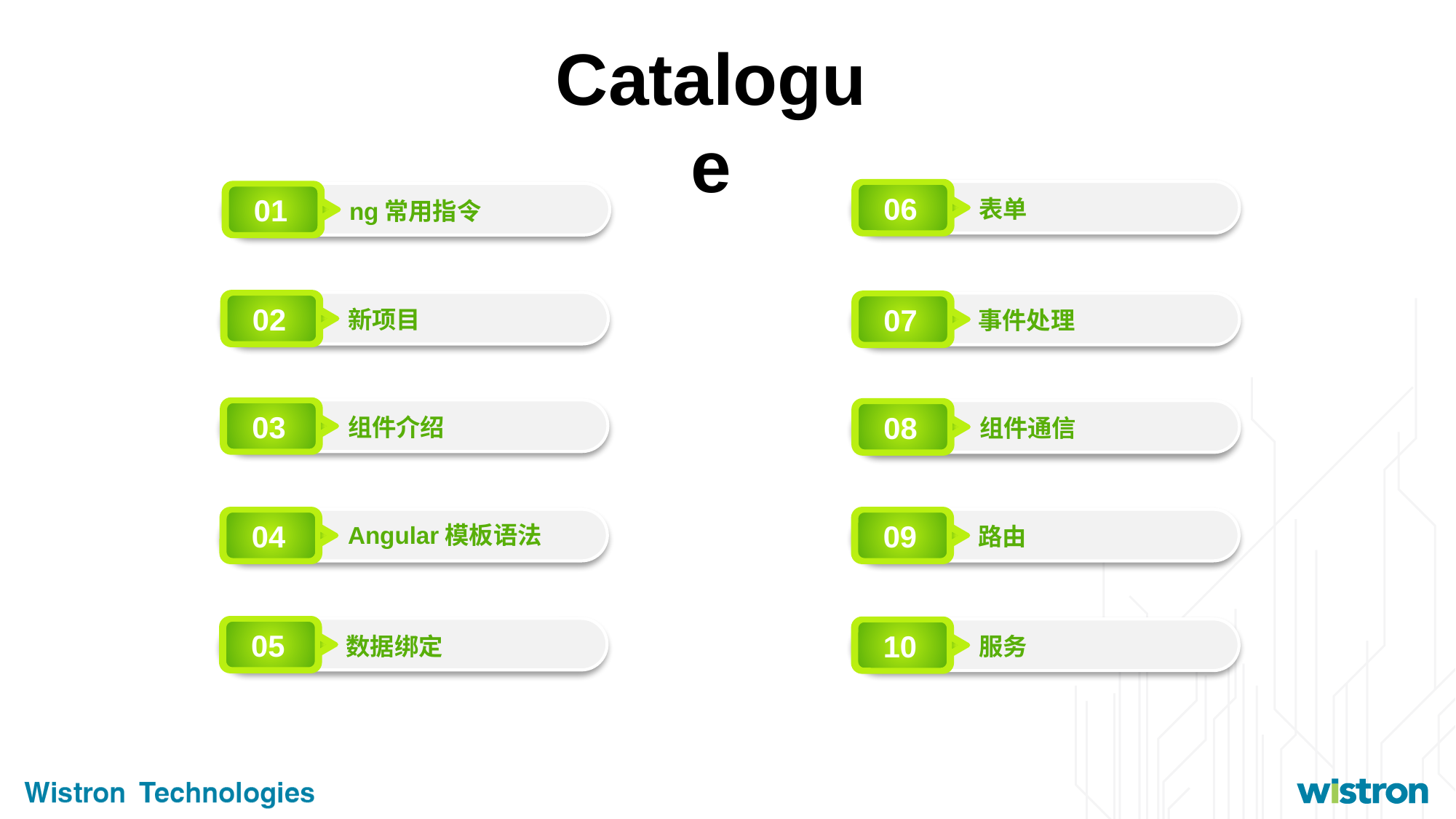

Catalogue

06

01

表单
ng常用指令

02

07

新项目
事件处理

03

08

组件介绍
组件通信

04

09

Angular模板语法
路由

05

10

数据绑定
服务